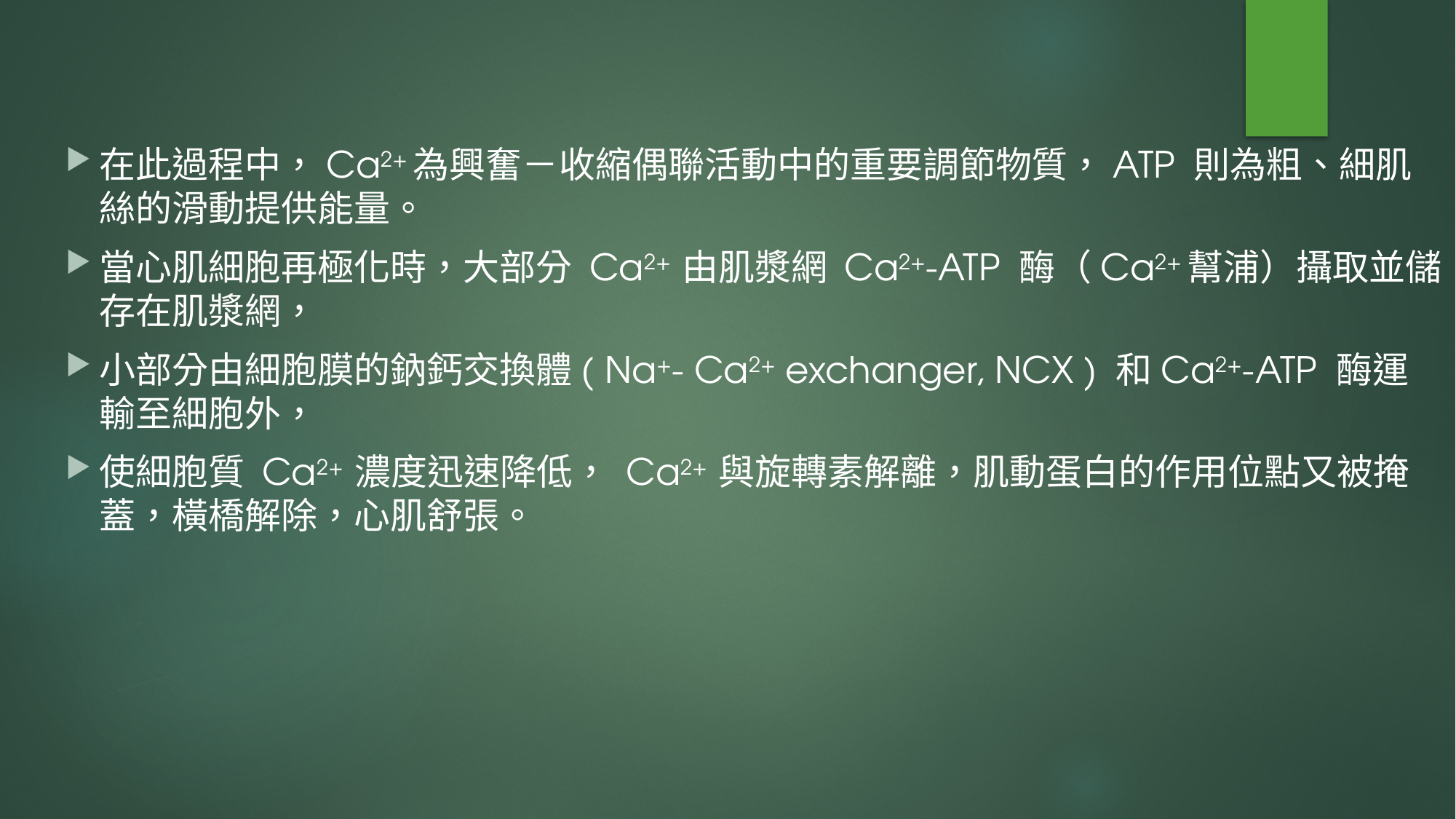

在此過程中，Ca2+為興奮－收縮偶聯活動中的重要調節物質，ATP 則為粗、細肌絲的滑動提供能量。
當心肌細胞再極化時，大部分 Ca2+ 由肌漿網 Ca2+-ATP 酶（Ca2+幫浦）攝取並儲存在肌漿網，
小部分由細胞膜的鈉鈣交換體( Na+- Ca2+ exchanger, NCX ) 和Ca2+-ATP 酶運輸至細胞外，
使細胞質 Ca2+ 濃度迅速降低， Ca2+ 與旋轉素解離，肌動蛋白的作用位點又被掩蓋，橫橋解除，心肌舒張。